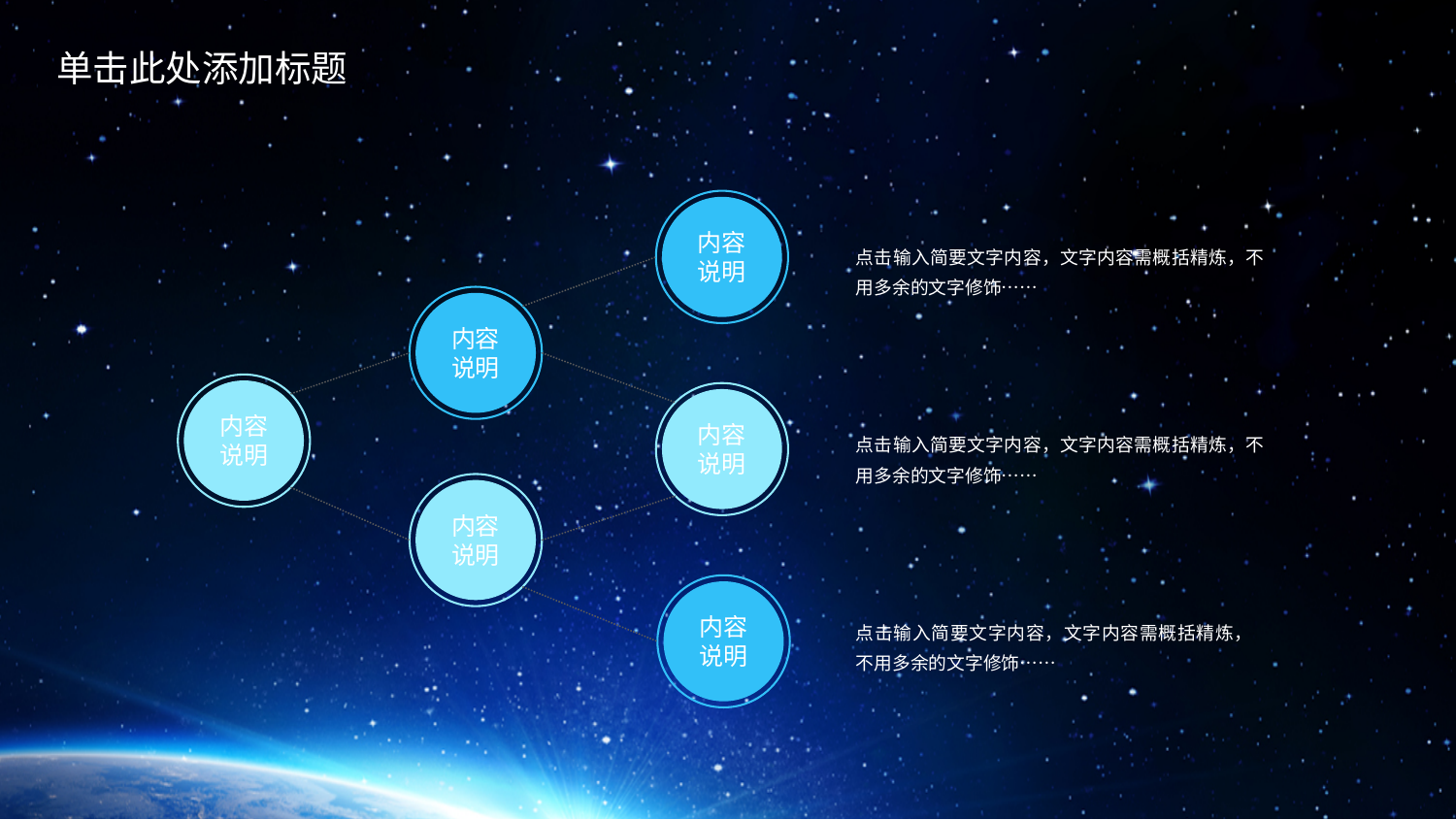

内容
说明
点击输入简要文字内容，文字内容需概括精炼，不用多余的文字修饰……

内容
说明

内容
说明

内容
说明
点击输入简要文字内容，文字内容需概括精炼，不用多余的文字修饰……

内容
说明

内容
说明
点击输入简要文字内容，文字内容需概括精炼，不用多余的文字修饰……